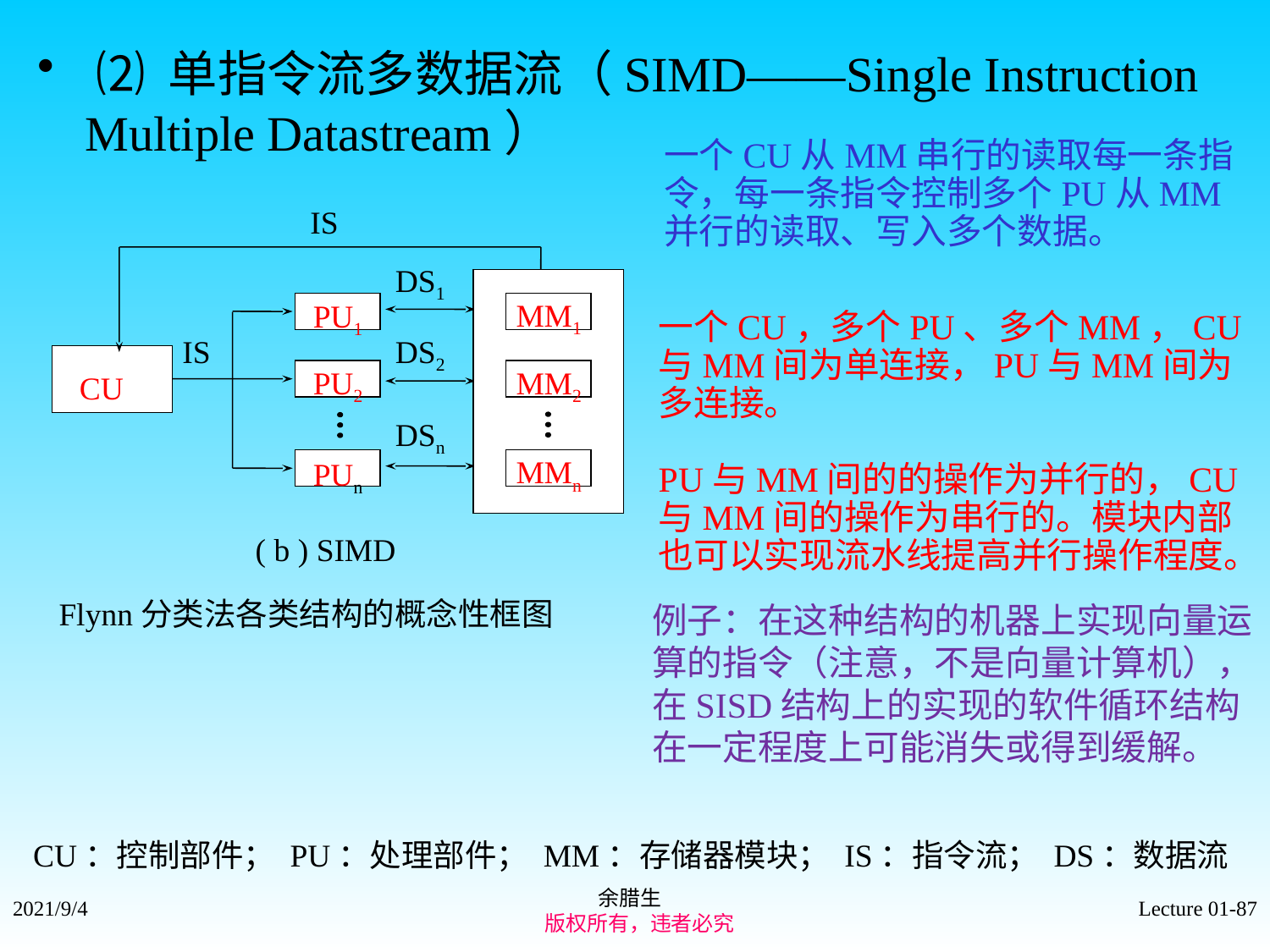

⑵ 单指令流多数据流（SIMD——Single Instruction Multiple Datastream）

一个CU从MM串行的读取每一条指令，每一条指令控制多个PU从MM并行的读取、写入多个数据。
IS

 MM1
 MM2
 MMn

IS
CU
DS1
 PU1

DS2
 PU2
DSn

 PUn
一个CU，多个PU、多个MM，CU与MM间为单连接，PU与MM间为多连接。

PU与MM间的的操作为并行的，CU与MM间的操作为串行的。模块内部也可以实现流水线提高并行操作程度。
( b ) SIMD
Flynn分类法各类结构的概念性框图

例子：在这种结构的机器上实现向量运算的指令（注意，不是向量计算机），在SISD结构上的实现的软件循环结构在一定程度上可能消失或得到缓解。
CU：控制部件； PU：处理部件； MM：存储器模块； IS：指令流； DS：数据流

余腊生
 版权所有，违者必究
2021/9/4
Lecture 01-87